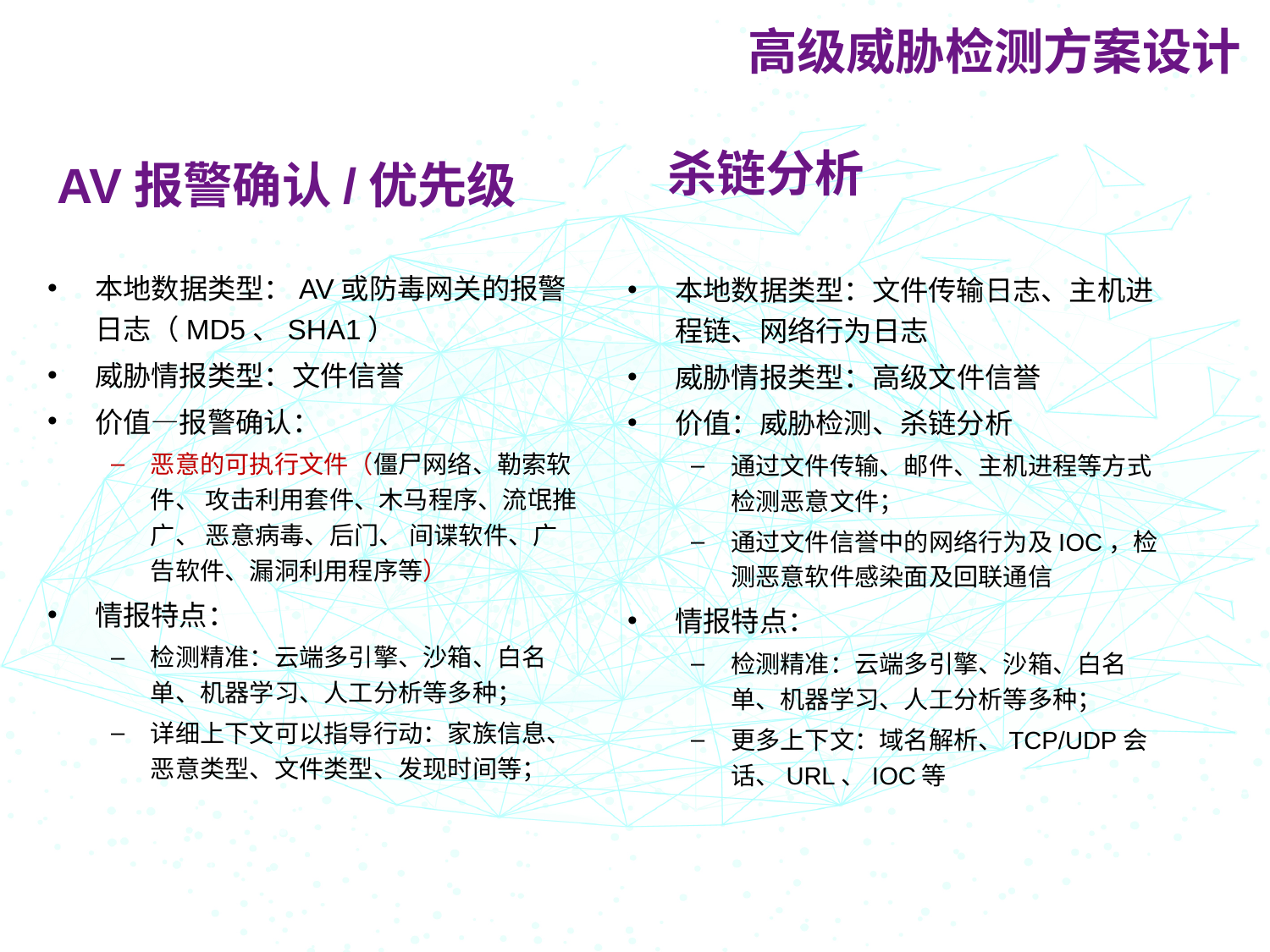

高级威胁检测方案设计
杀链分析
AV报警确认/优先级
本地数据类型：AV或防毒网关的报警日志（MD5、SHA1）
威胁情报类型：文件信誉
价值—报警确认：
恶意的可执行文件（僵尸网络、勒索软件、 攻击利用套件、木马程序、流氓推广、 恶意病毒、后门、 间谍软件、广告软件、漏洞利用程序等）
情报特点：
检测精准：云端多引擎、沙箱、白名单、机器学习、人工分析等多种；
详细上下文可以指导行动：家族信息、恶意类型、文件类型、发现时间等；

本地数据类型：文件传输日志、主机进程链、网络行为日志
威胁情报类型：高级文件信誉
价值：威胁检测、杀链分析
通过文件传输、邮件、主机进程等方式检测恶意文件；
通过文件信誉中的网络行为及IOC，检测恶意软件感染面及回联通信
情报特点：
检测精准：云端多引擎、沙箱、白名单、机器学习、人工分析等多种；
更多上下文：域名解析、TCP/UDP会话、URL、IOC等